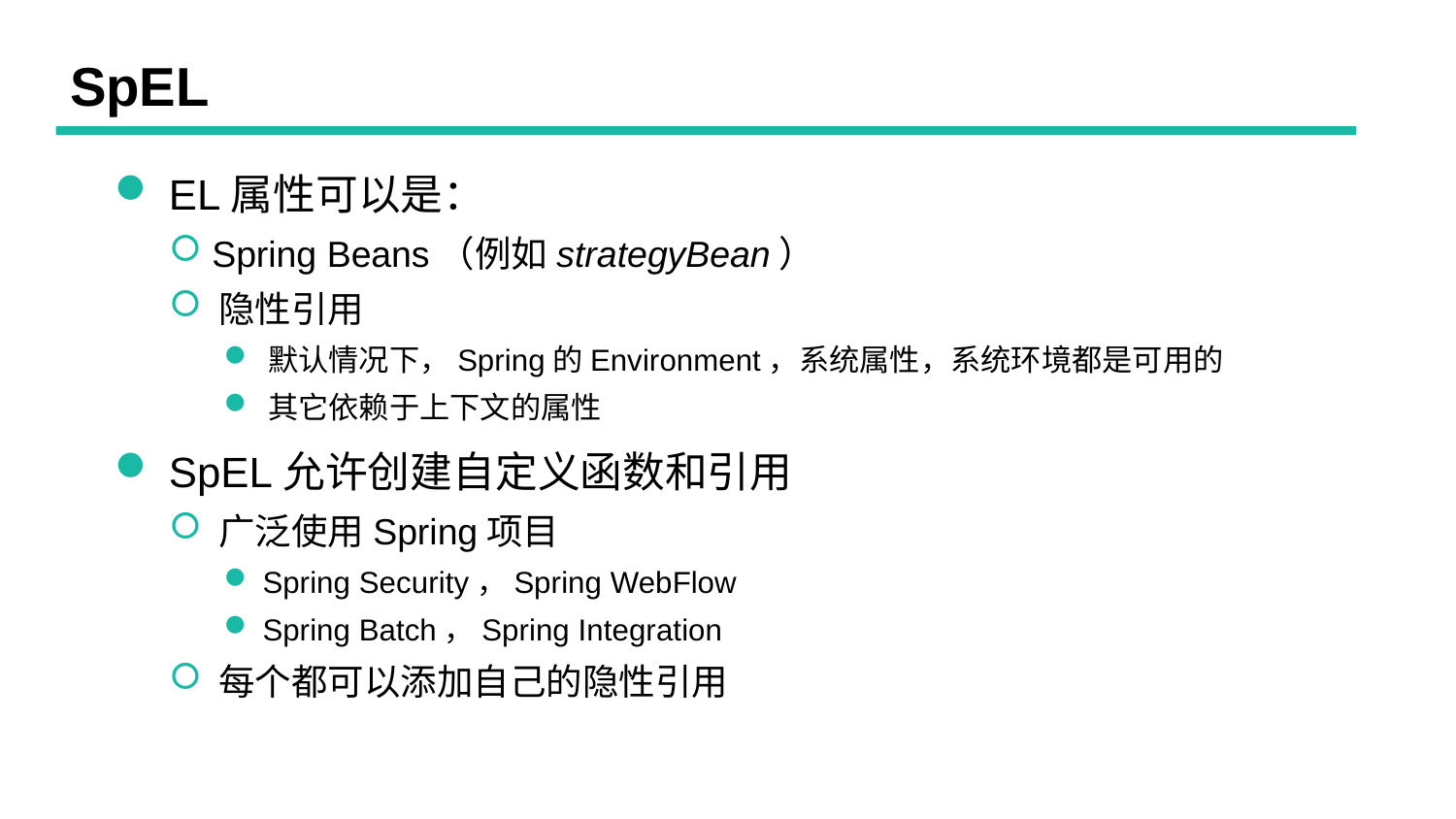

# SpEL
 EL属性可以是：
 Spring Beans（例如strategyBean）
 隐性引用
 默认情况下，Spring的Environment，系统属性，系统环境都是可用的
 其它依赖于上下文的属性
 SpEL允许创建自定义函数和引用
 广泛使用Spring项目
 Spring Security，Spring WebFlow
 Spring Batch，Spring Integration
 每个都可以添加自己的隐性引用